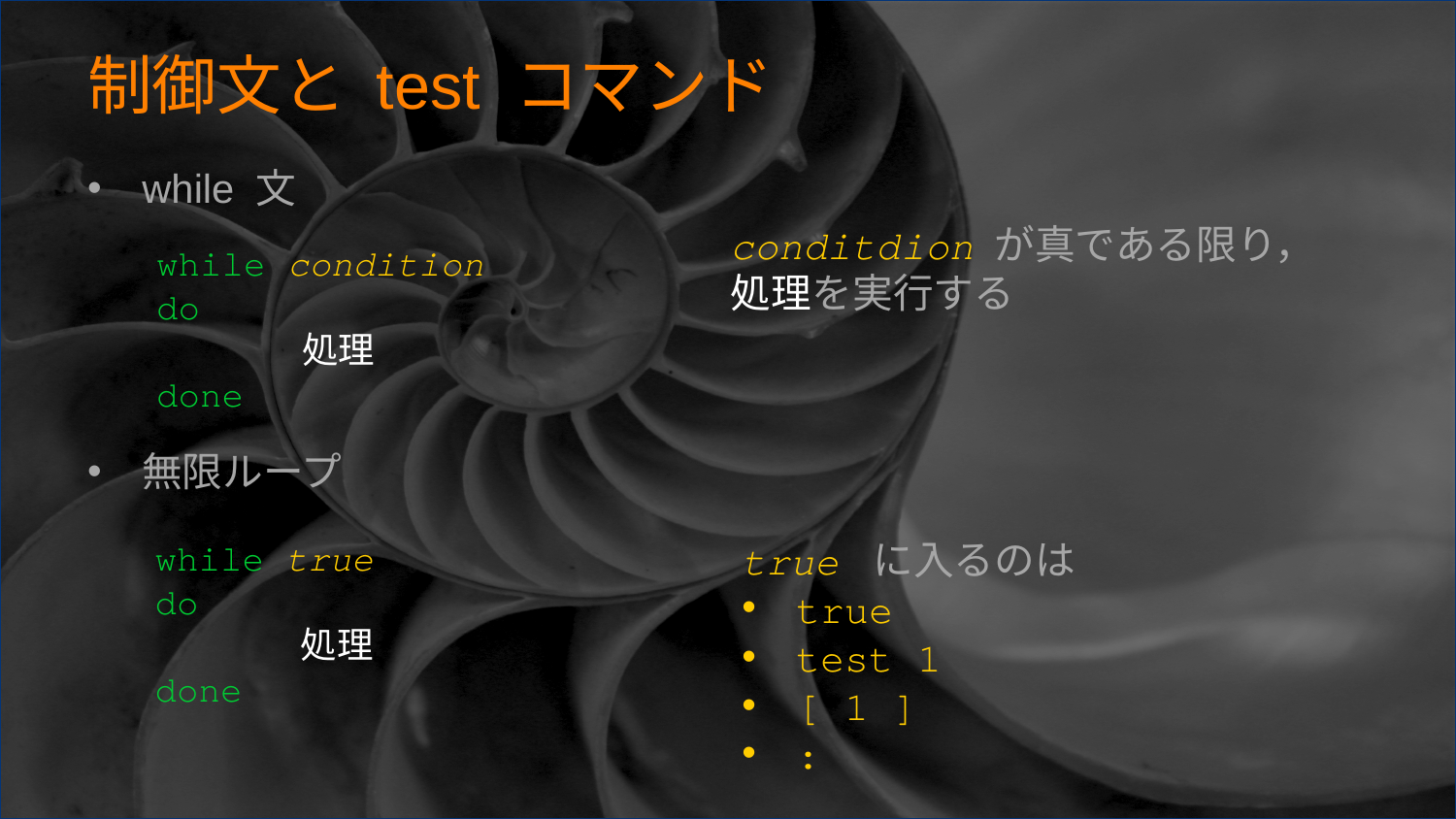

# 制御文と test コマンド
while 文

無限ループ

conditdion が真である限り，
処理を実行する
while condition
do
	処理
done
while true
do
	処理
done
true に入るのは
true
test 1
[ 1 ]
: